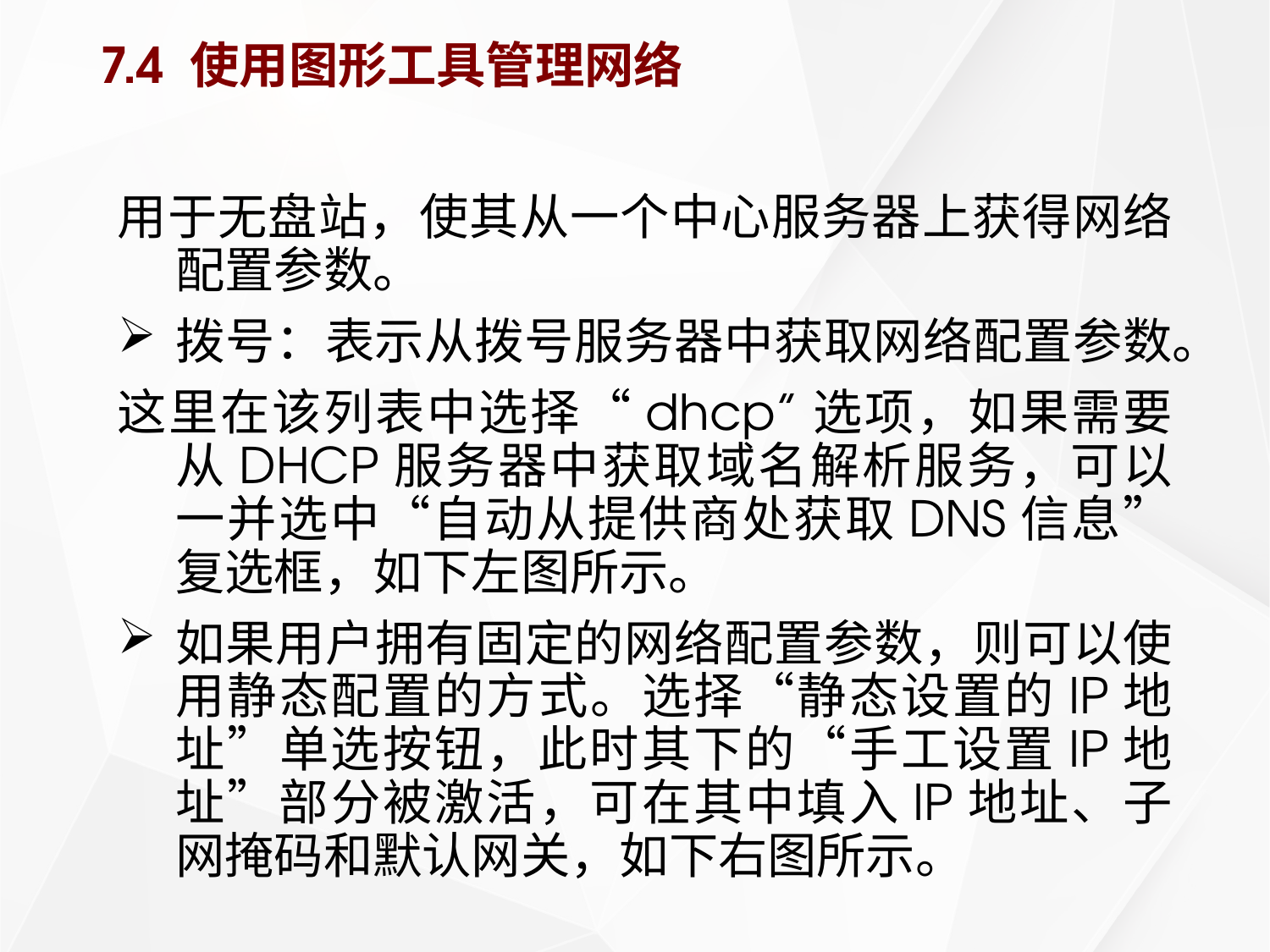

# 7.4 使用图形工具管理网络
用于无盘站，使其从一个中心服务器上获得网络配置参数。
拨号：表示从拨号服务器中获取网络配置参数。
这里在该列表中选择“dhcp”选项，如果需要从DHCP服务器中获取域名解析服务，可以一并选中“自动从提供商处获取DNS信息”复选框，如下左图所示。
如果用户拥有固定的网络配置参数，则可以使用静态配置的方式。选择“静态设置的IP地址”单选按钮，此时其下的“手工设置IP地址”部分被激活，可在其中填入IP地址、子网掩码和默认网关，如下右图所示。